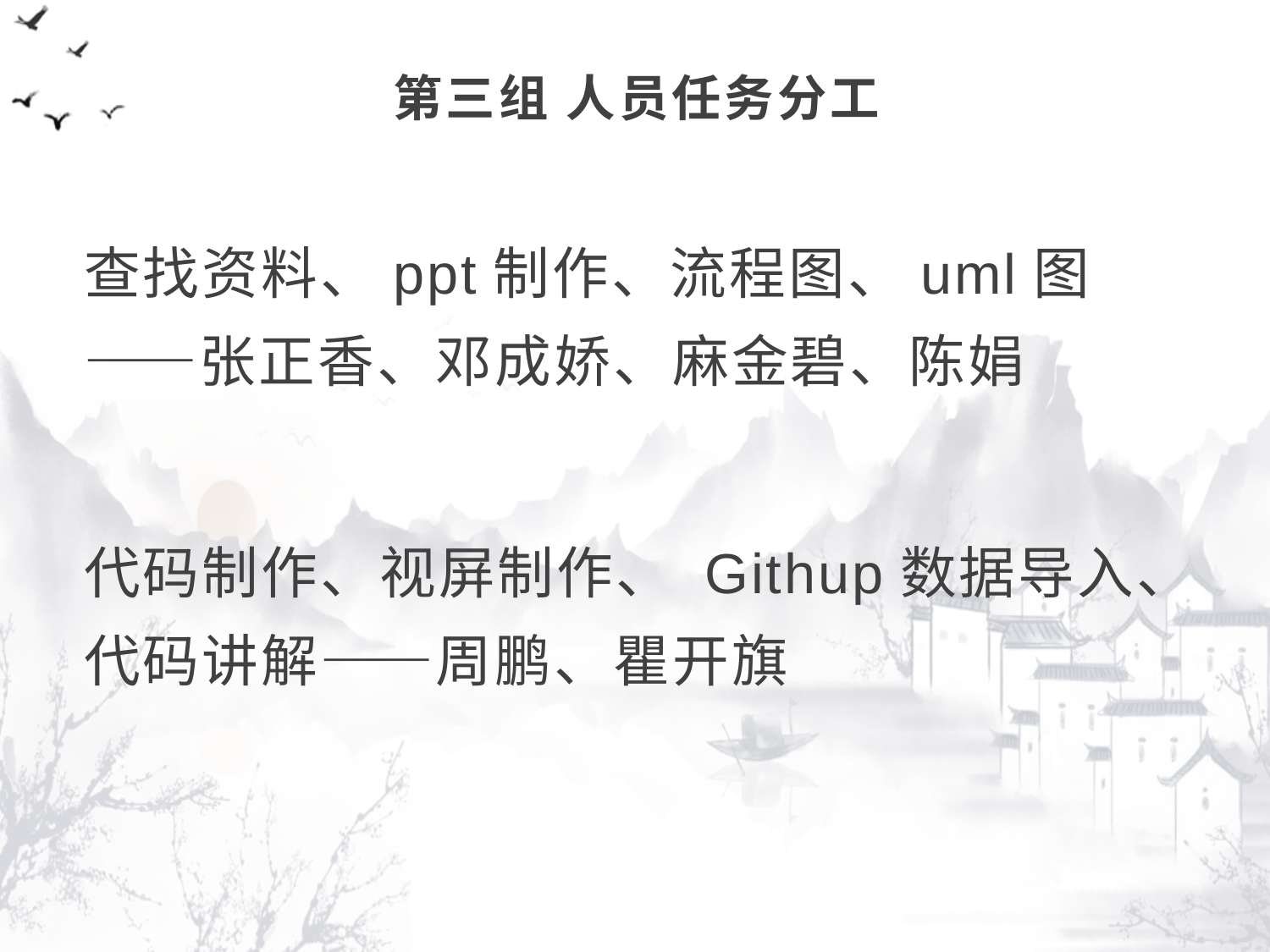

# 第三组 人员任务分工

查找资料、ppt制作、流程图、uml图——张正香、邓成娇、麻金碧、陈娟

代码制作、视屏制作、 Githup数据导入、代码讲解——周鹏、瞿开旗